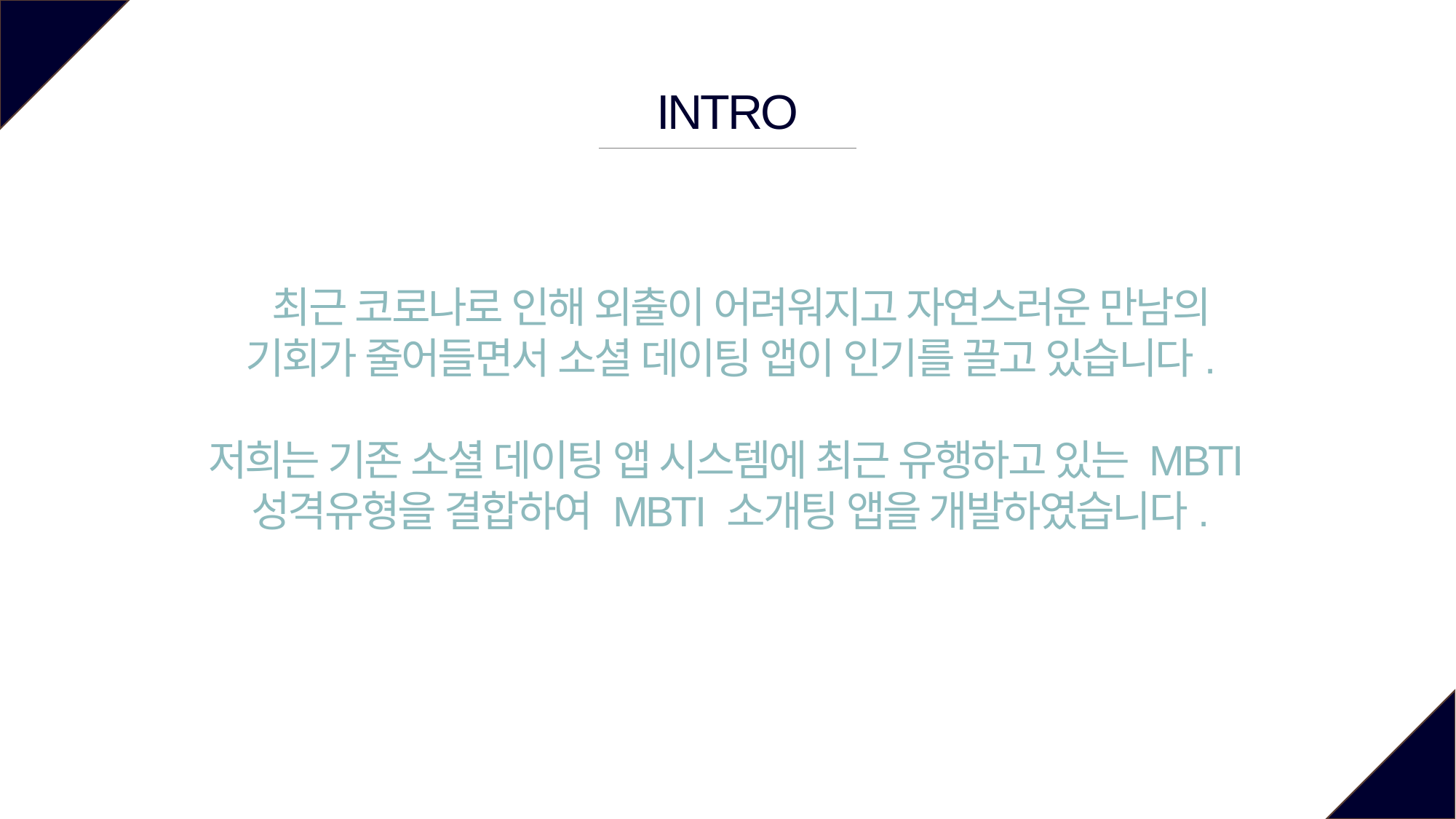

INTRO
 최근 코로나로 인해 외출이 어려워지고 자연스러운 만남의 기회가 줄어들면서 소셜 데이팅 앱이 인기를 끌고 있습니다.

저희는 기존 소셜 데이팅 앱 시스템에 최근 유행하고 있는 MBTI
성격유형을 결합하여 MBTI 소개팅 앱을 개발하였습니다.